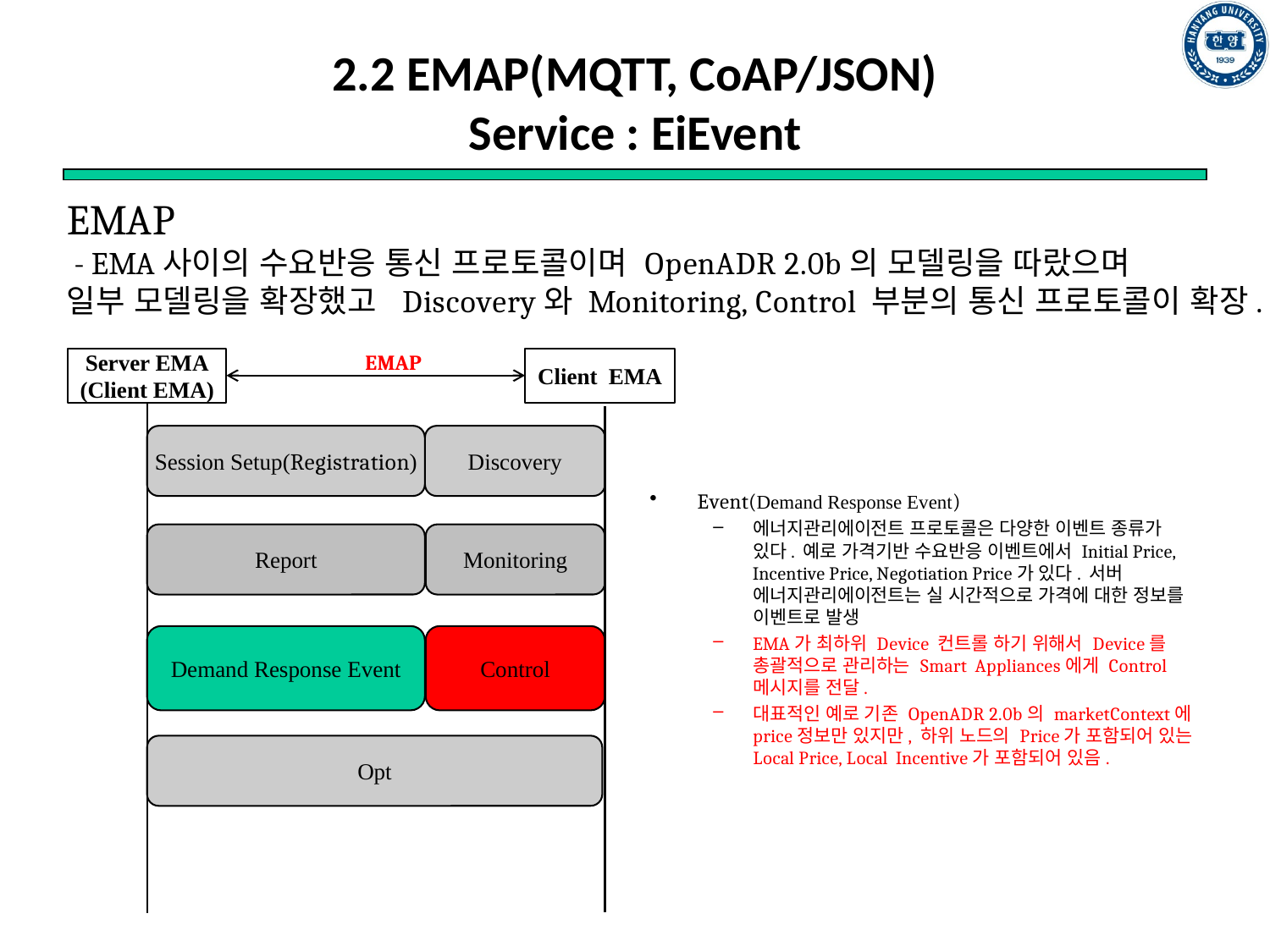

# 2.2 EMAP(MQTT, CoAP/JSON) Service : EiEvent
EMAP
 - EMA사이의 수요반응 통신 프로토콜이며 OpenADR 2.0b의 모델링을 따랐으며
일부 모델링을 확장했고  Discovery와 Monitoring, Control 부분의 통신 프로토콜이 확장.

EMAP
Client  EMA
Server EMA
(Client EMA)
Discovery
Session Setup(Registration)

Event(Demand Response Event)
에너지관리에이전트 프로토콜은 다양한 이벤트 종류가 있다. 예로 가격기반 수요반응 이벤트에서 Initial Price, Incentive Price, Negotiation Price가 있다. 서버 에너지관리에이전트는 실 시간적으로 가격에 대한 정보를 이벤트로 발생
EMA가 최하위 Device 컨트롤 하기 위해서 Device를 총괄적으로 관리하는 Smart  Appliances에게 Control 메시지를 전달.
대표적인 예로 기존 OpenADR 2.0b의 marketContext에 price정보만 있지만, 하위 노드의 Price가 포함되어 있는 Local Price, Local  Incentive가 포함되어 있음.

Monitoring
Report
Control
Demand Response Event
Opt